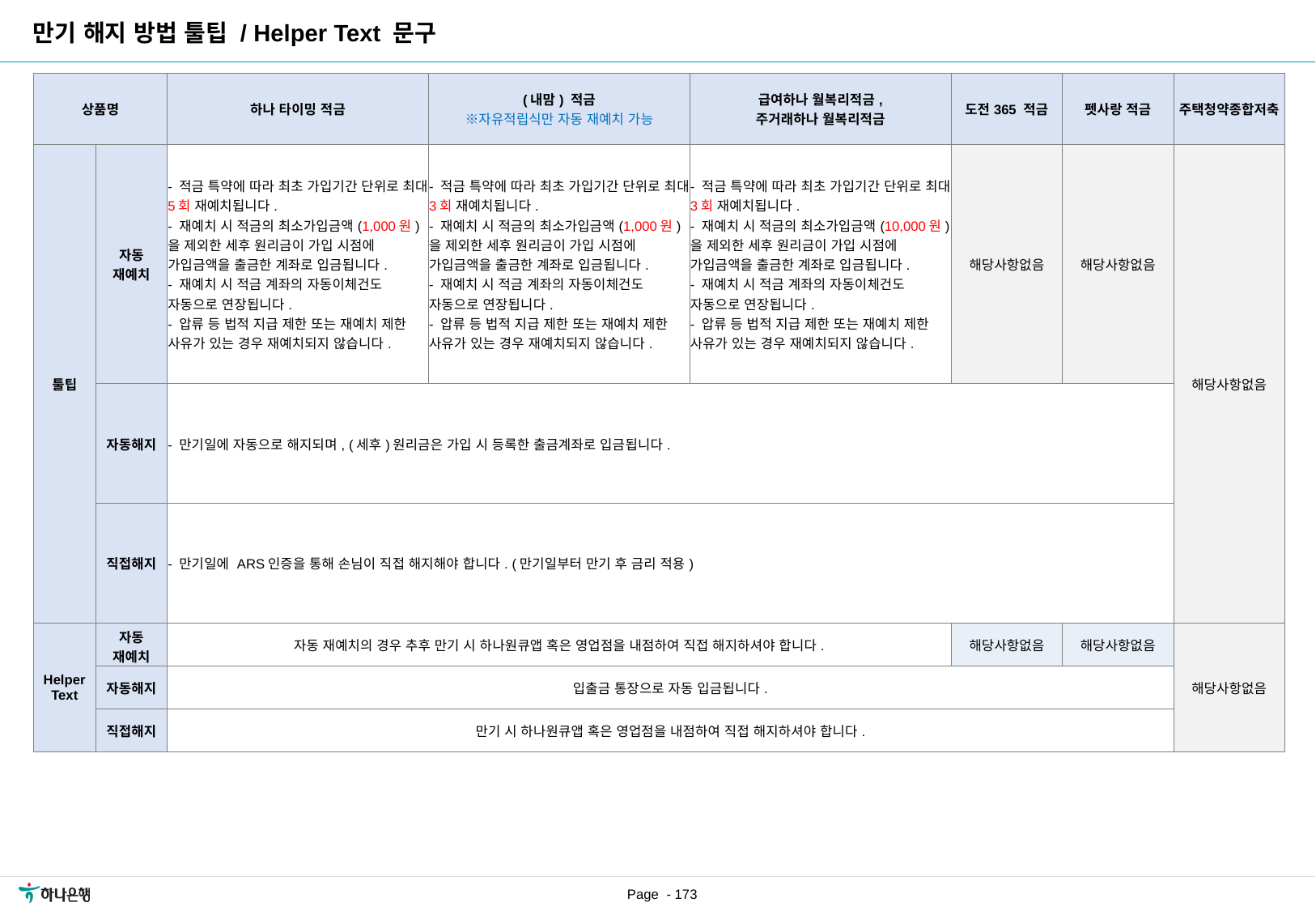

만기 해지 방법 툴팁 / Helper Text 문구
| 상품명 |  | 하나 타이밍 적금 | (내맘) 적금 ※자유적립식만 자동 재예치 가능 | 급여하나 월복리적금, 주거래하나 월복리적금 | 도전365 적금 | 펫사랑 적금 | 주택청약종합저축 |
| --- | --- | --- | --- | --- | --- | --- | --- |
| 툴팁 | 자동 재예치 | - 적금 특약에 따라 최초 가입기간 단위로 최대 5회 재예치됩니다. - 재예치 시 적금의 최소가입금액(1,000원)을 제외한 세후 원리금이 가입 시점에 가입금액을 출금한 계좌로 입금됩니다. - 재예치 시 적금 계좌의 자동이체건도 자동으로 연장됩니다. - 압류 등 법적 지급 제한 또는 재예치 제한 사유가 있는 경우 재예치되지 않습니다. | - 적금 특약에 따라 최초 가입기간 단위로 최대 3회 재예치됩니다. - 재예치 시 적금의 최소가입금액(1,000원)을 제외한 세후 원리금이 가입 시점에 가입금액을 출금한 계좌로 입금됩니다. - 재예치 시 적금 계좌의 자동이체건도 자동으로 연장됩니다. - 압류 등 법적 지급 제한 또는 재예치 제한 사유가 있는 경우 재예치되지 않습니다. | - 적금 특약에 따라 최초 가입기간 단위로 최대 3회 재예치됩니다. - 재예치 시 적금의 최소가입금액(10,000원)을 제외한 세후 원리금이 가입 시점에 가입금액을 출금한 계좌로 입금됩니다. - 재예치 시 적금 계좌의 자동이체건도 자동으로 연장됩니다. - 압류 등 법적 지급 제한 또는 재예치 제한 사유가 있는 경우 재예치되지 않습니다. | 해당사항없음 | 해당사항없음 | 해당사항없음 |
|  | 자동해지 | - 만기일에 자동으로 해지되며, (세후)원리금은 가입 시 등록한 출금계좌로 입금됩니다. |  |  |  |  |  |
|  | 직접해지 | - 만기일에 ARS인증을 통해 손님이 직접 해지해야 합니다. (만기일부터 만기 후 금리 적용) |  |  |  |  |  |
| Helper Text | 자동 재예치 | 자동 재예치의 경우 추후 만기 시 하나원큐앱 혹은 영업점을 내점하여 직접 해지하셔야 합니다. |  |  | 해당사항없음 | 해당사항없음 | 해당사항없음 |
|  | 자동해지 | 입출금 통장으로 자동 입금됩니다. |  |  |  |  |  |
|  | 직접해지 | 만기 시 하나원큐앱 혹은 영업점을 내점하여 직접 해지하셔야 합니다. |  |  |  |  |  |